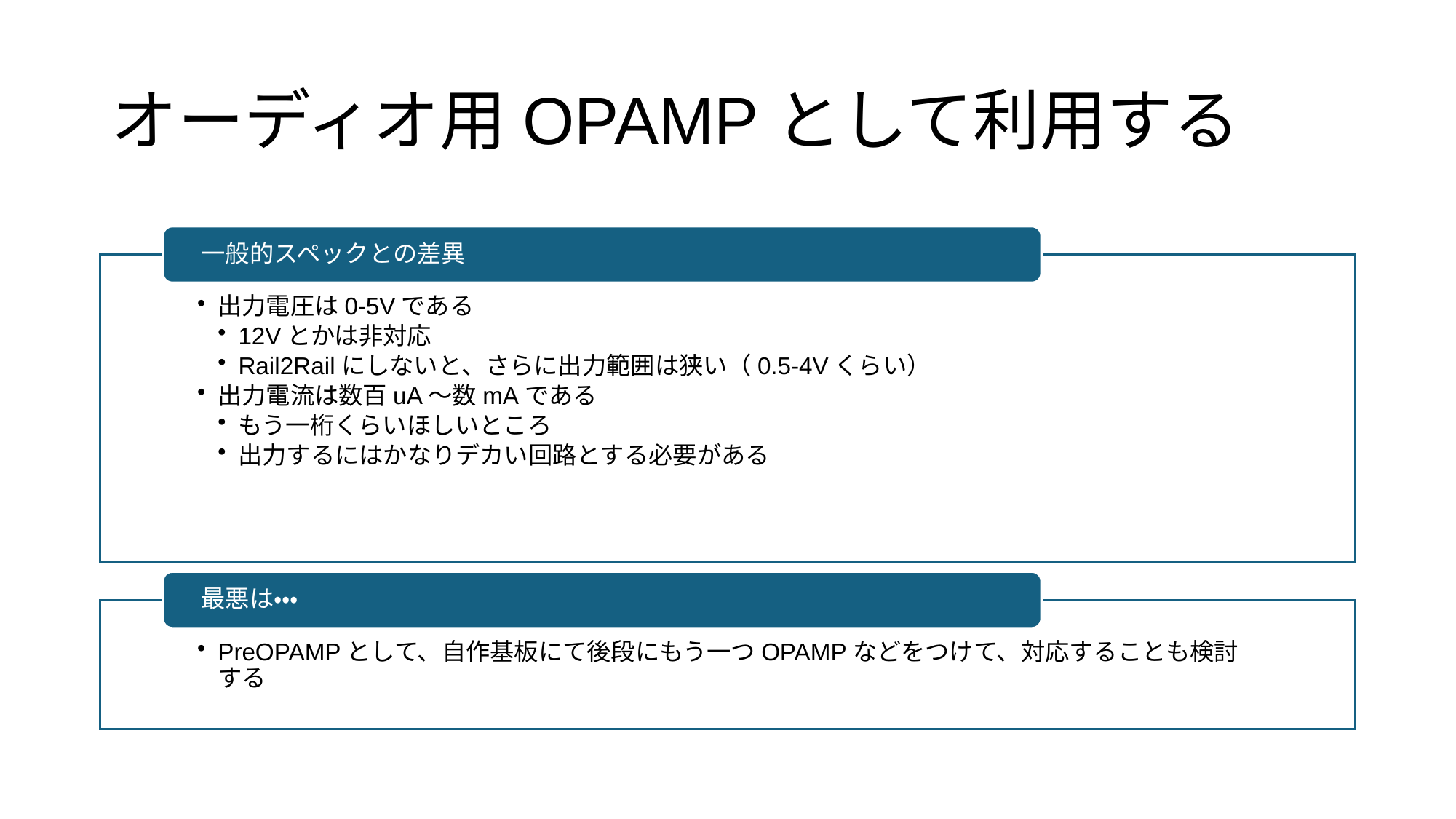

# オーディオ用OPAMPとして利用する
出力電圧は0-5Vである
12Vとかは非対応
Rail2Railにしないと、さらに出力範囲は狭い（0.5-4Vくらい）
出力電流は数百uA～数mAである
もう一桁くらいほしいところ
出力するにはかなりデカい回路とする必要がある
一般的スペックとの差異
PreOPAMPとして、自作基板にて後段にもう一つOPAMPなどをつけて、対応することも検討する
最悪は・・・